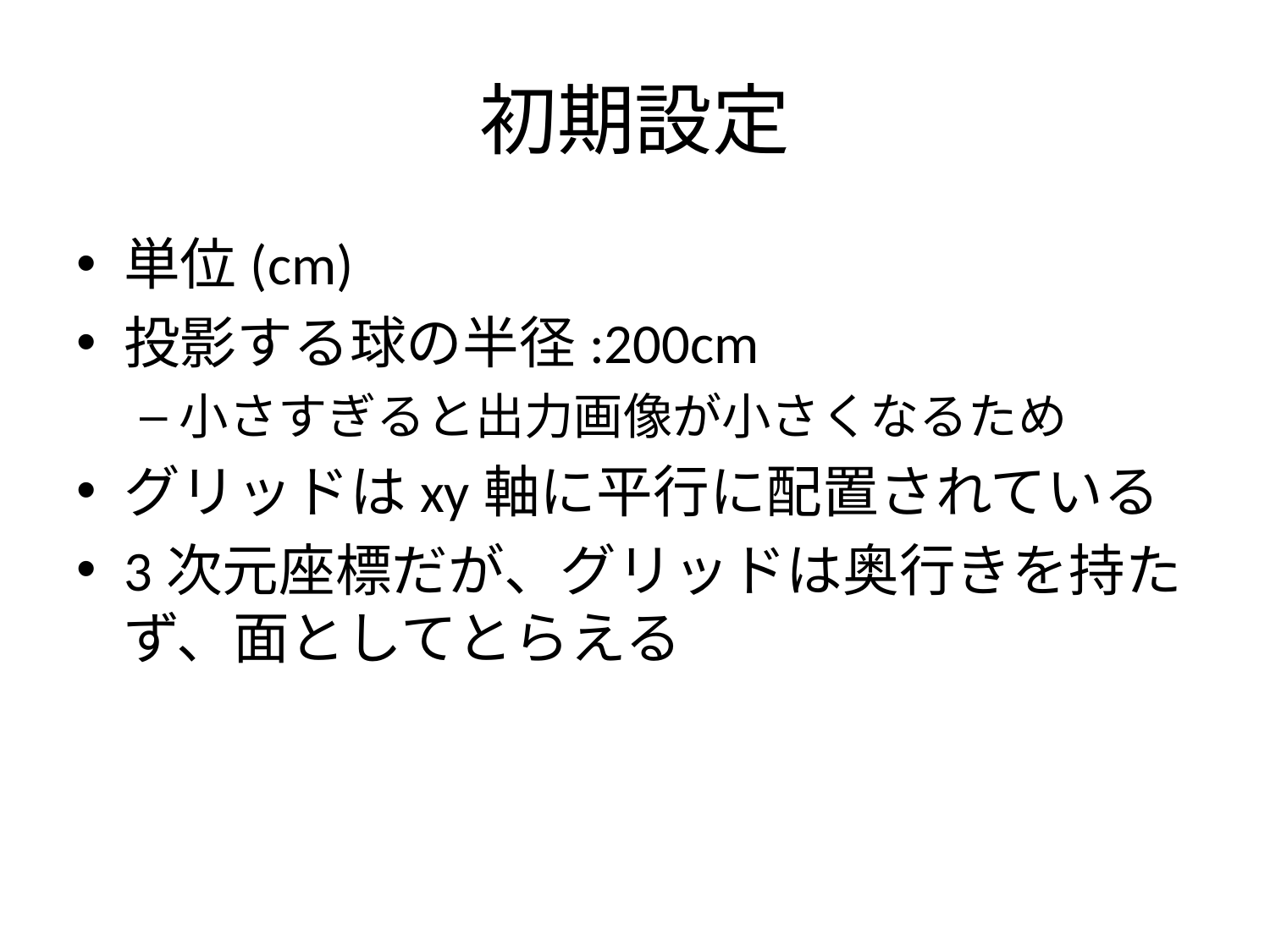

# 初期設定
単位(cm)
投影する球の半径:200cm
小さすぎると出力画像が小さくなるため
グリッドはxy軸に平行に配置されている
3次元座標だが、グリッドは奥行きを持たず、面としてとらえる